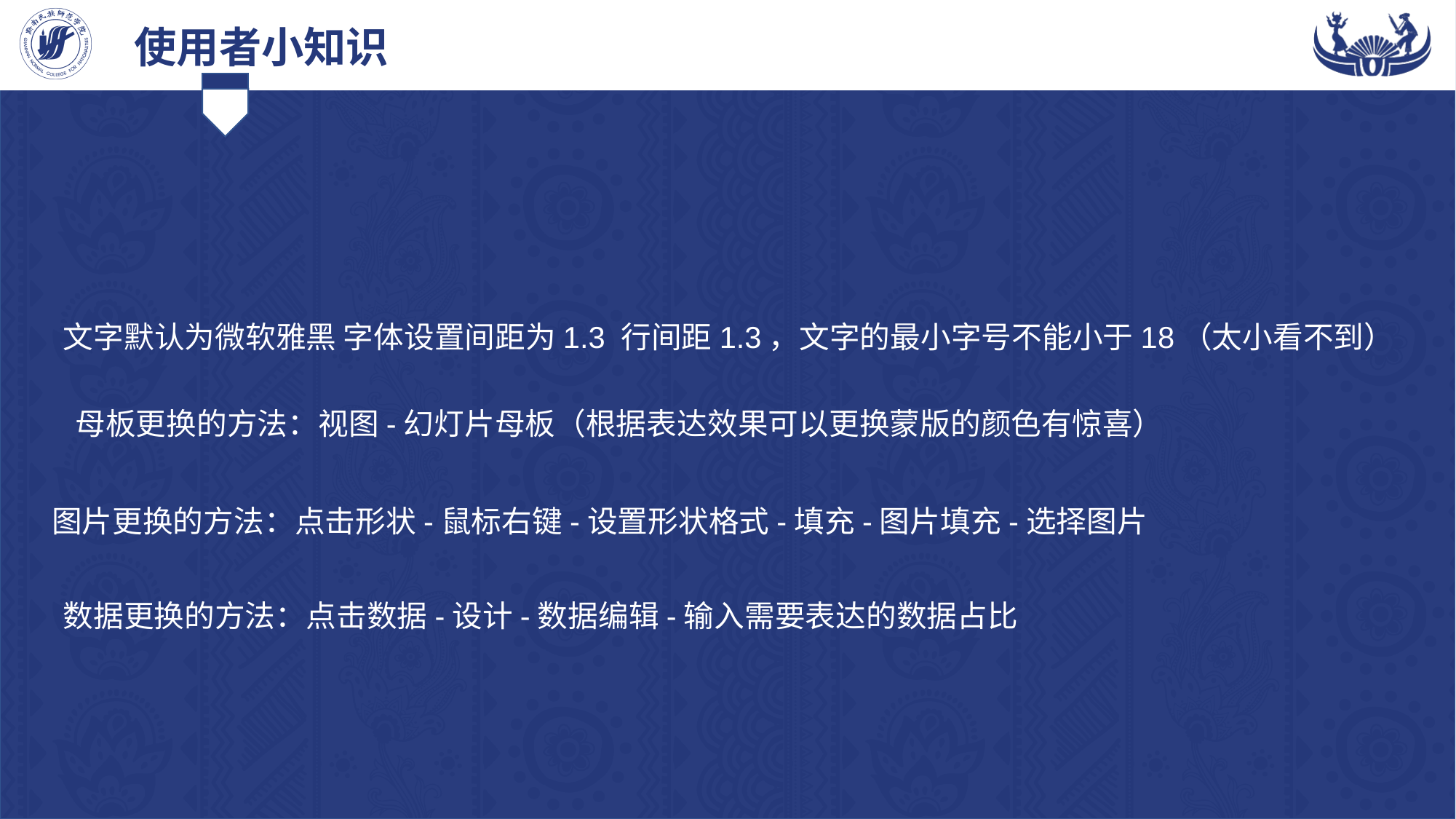

使用者小知识

文字默认为微软雅黑 字体设置间距为1.3 行间距1.3，文字的最小字号不能小于18（太小看不到）
母板更换的方法：视图-幻灯片母板（根据表达效果可以更换蒙版的颜色有惊喜）
图片更换的方法：点击形状-鼠标右键-设置形状格式-填充-图片填充-选择图片
数据更换的方法：点击数据-设计-数据编辑-输入需要表达的数据占比